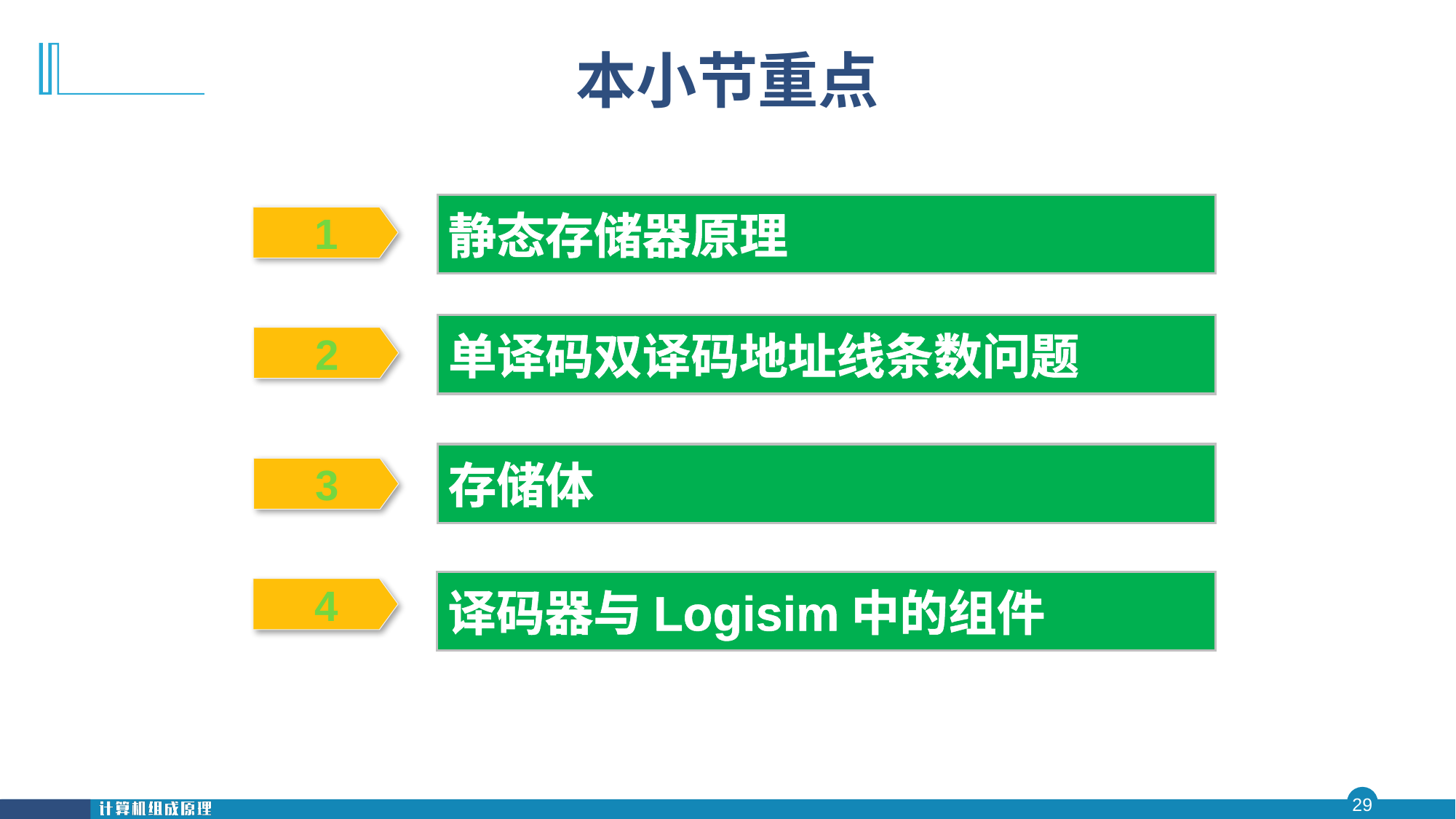

# 本小节重点
静态存储器原理
 1
单译码双译码地址线条数问题
 2
存储体
 3
译码器与Logisim中的组件
 4